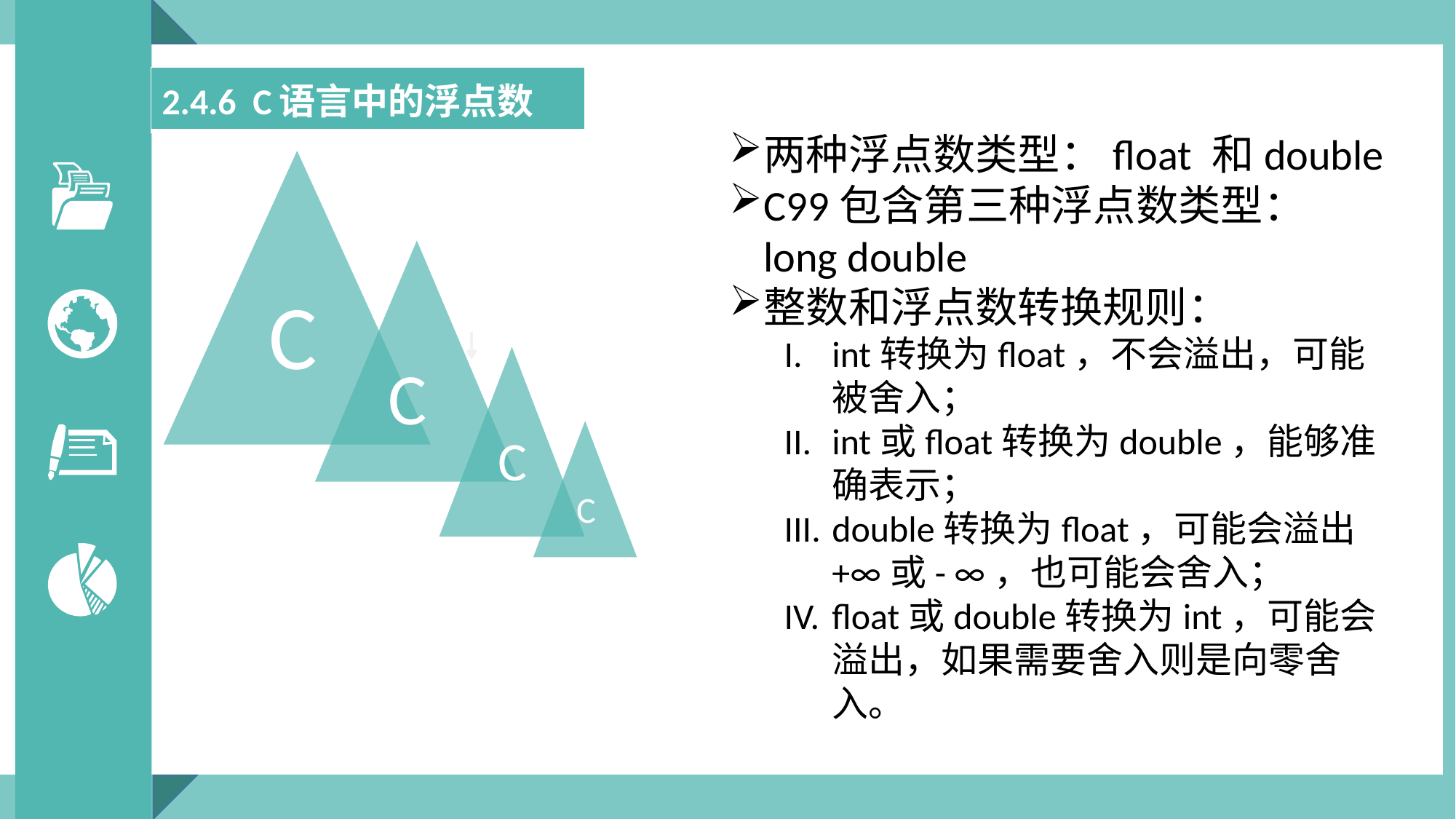

| 2.4.6 C语言中的浮点数 |
| --- |
两种浮点数类型：float 和double
C99包含第三种浮点数类型：long double
整数和浮点数转换规则：
int转换为float，不会溢出，可能被舍入；
int或float转换为double，能够准确表示；
double转换为float，可能会溢出+∞或- ∞，也可能会舍入；
float或double转换为int，可能会溢出，如果需要舍入则是向零舍入。

C
C

C

C